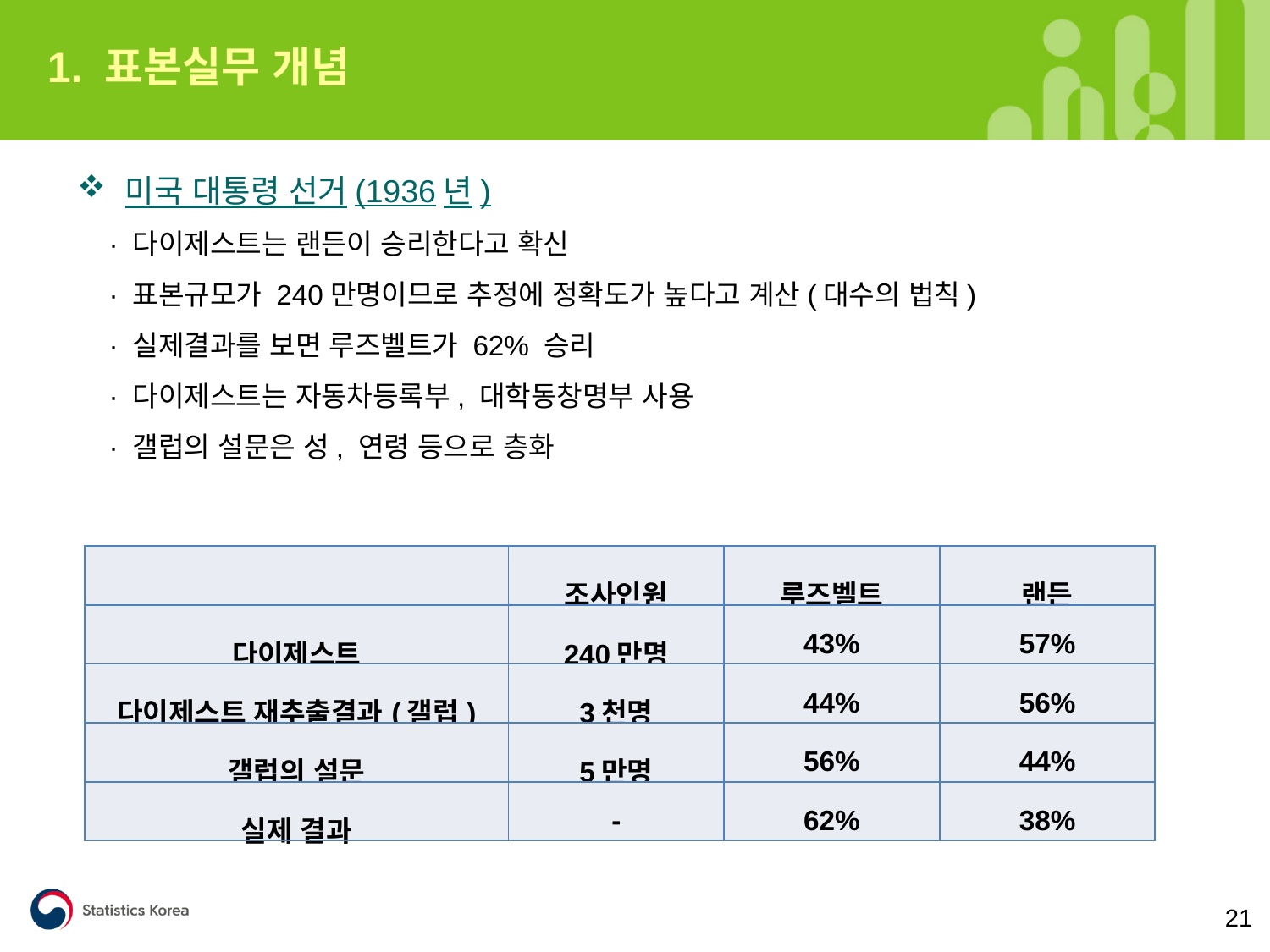

1. 표본실무 개념
미국 대통령 선거(1936년)
    · 다이제스트는 랜든이 승리한다고 확신
    · 표본규모가 240만명이므로 추정에 정확도가 높다고 계산(대수의 법칙)
    · 실제결과를 보면 루즈벨트가 62% 승리
    · 다이제스트는 자동차등록부, 대학동창명부 사용
    · 갤럽의 설문은 성, 연령 등으로 층화
|  | 조사인원 | 루즈벨트 | 랜든 |
| --- | --- | --- | --- |
| 다이제스트 | 240만명 | 43% | 57% |
| 다이제스트 재추출결과(갤럽) | 3천명 | 44% | 56% |
| 갤럽의 설문 | 5만명 | 56% | 44% |
| 실제 결과 | - | 62% | 38% |